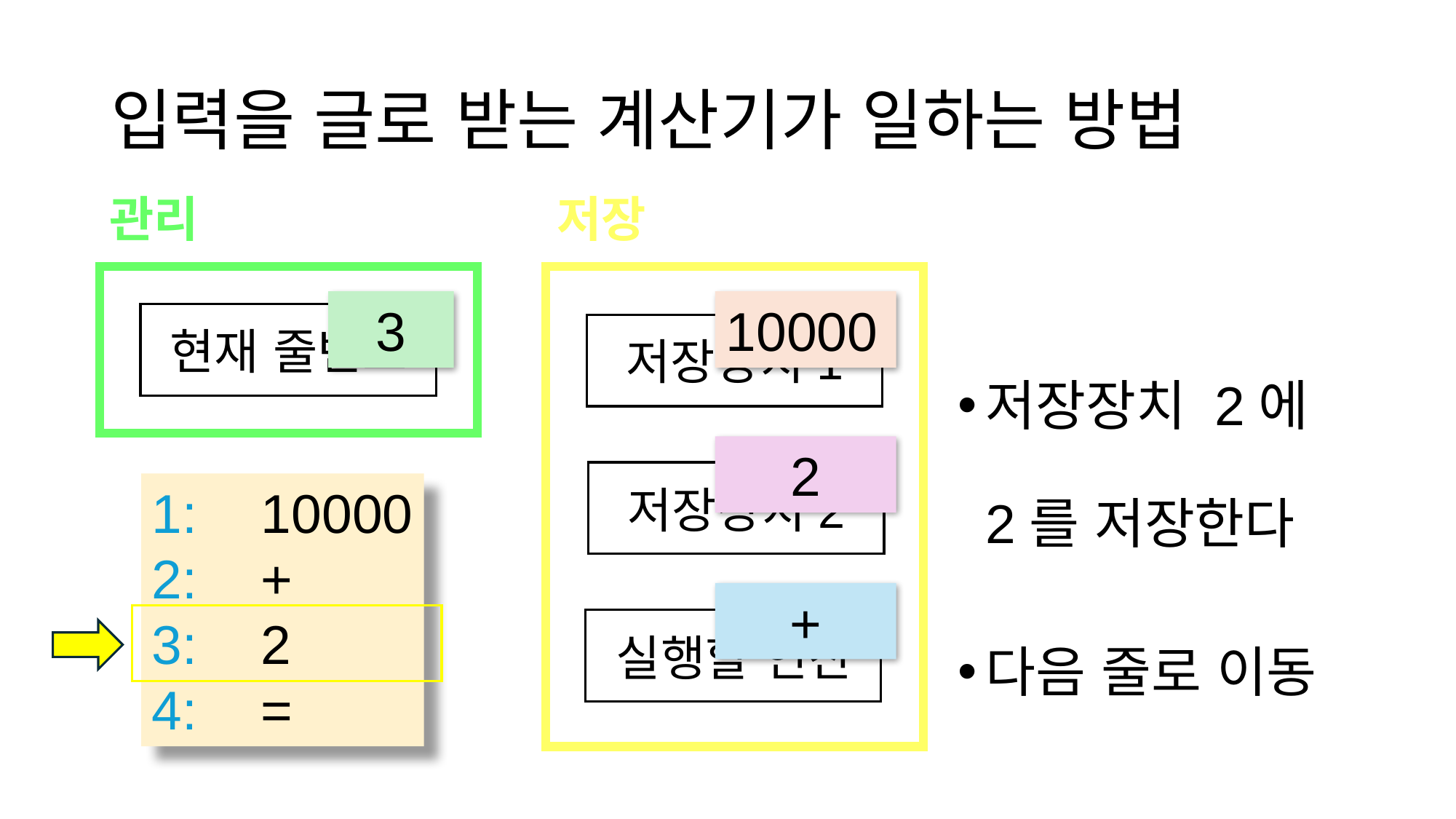

# 입력을 글로 받는 계산기가 일하는 방법
관리
저장

저장장치 2에
2를 저장한다

다음 줄로 이동

3
10000

현재 줄번호

저장장치1
2

저장장치2
1:	10000
2:	+
3:	2
4:	=
+

실행할 연산